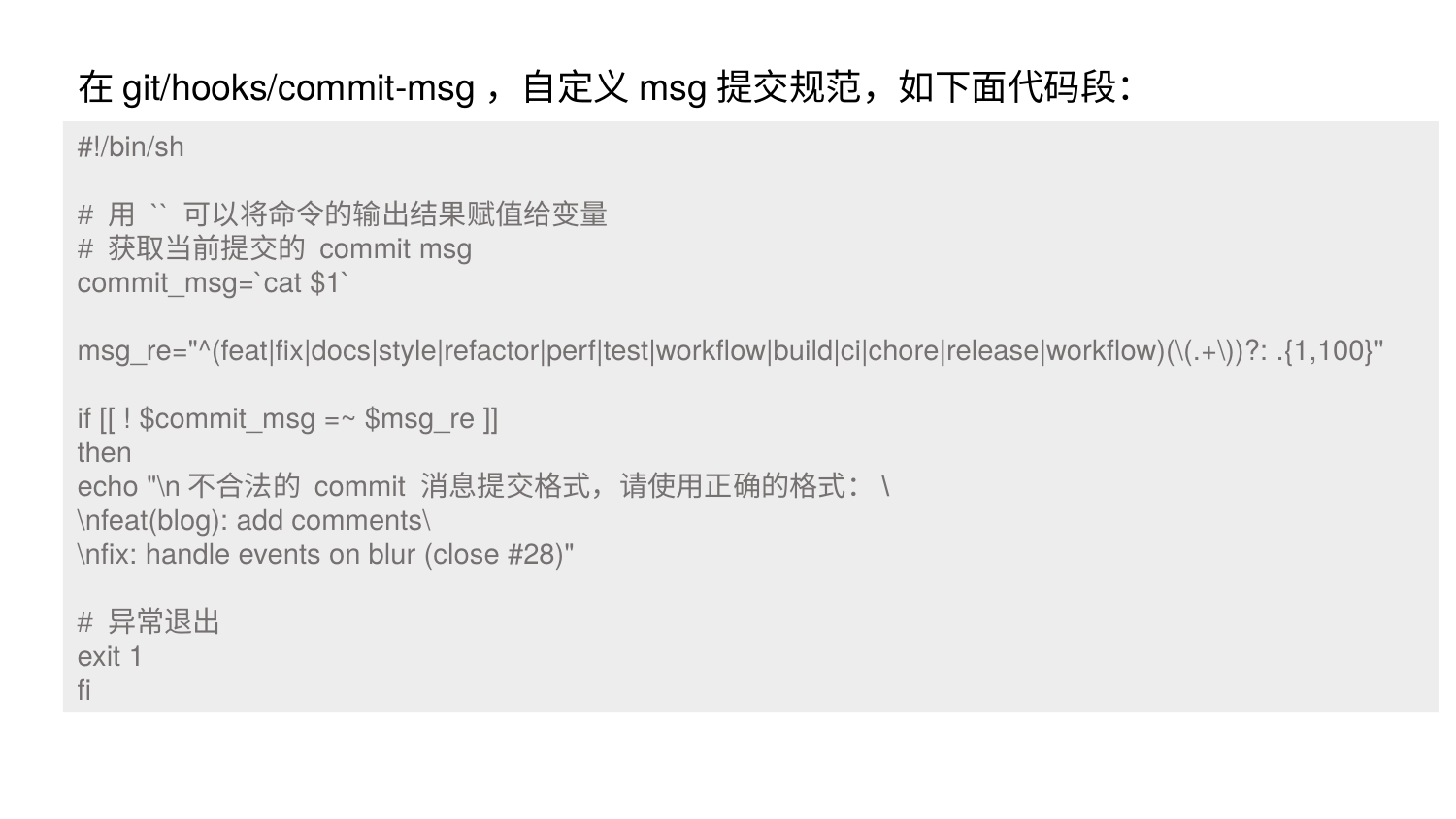

# 在git/hooks/commit-msg，自定义msg提交规范，如下面代码段：
#!/bin/sh
# 用 `` 可以将命令的输出结果赋值给变量
# 获取当前提交的 commit msg
commit_msg=`cat $1`
msg_re="^(feat|fix|docs|style|refactor|perf|test|workflow|build|ci|chore|release|workflow)(\(.+\))?: .{1,100}"
if [[ ! $commit_msg =~ $msg_re ]]
then
echo "\n不合法的 commit 消息提交格式，请使用正确的格式：\
\nfeat(blog): add comments\
\nfix: handle events on blur (close #28)"
# 异常退出
exit 1
fi